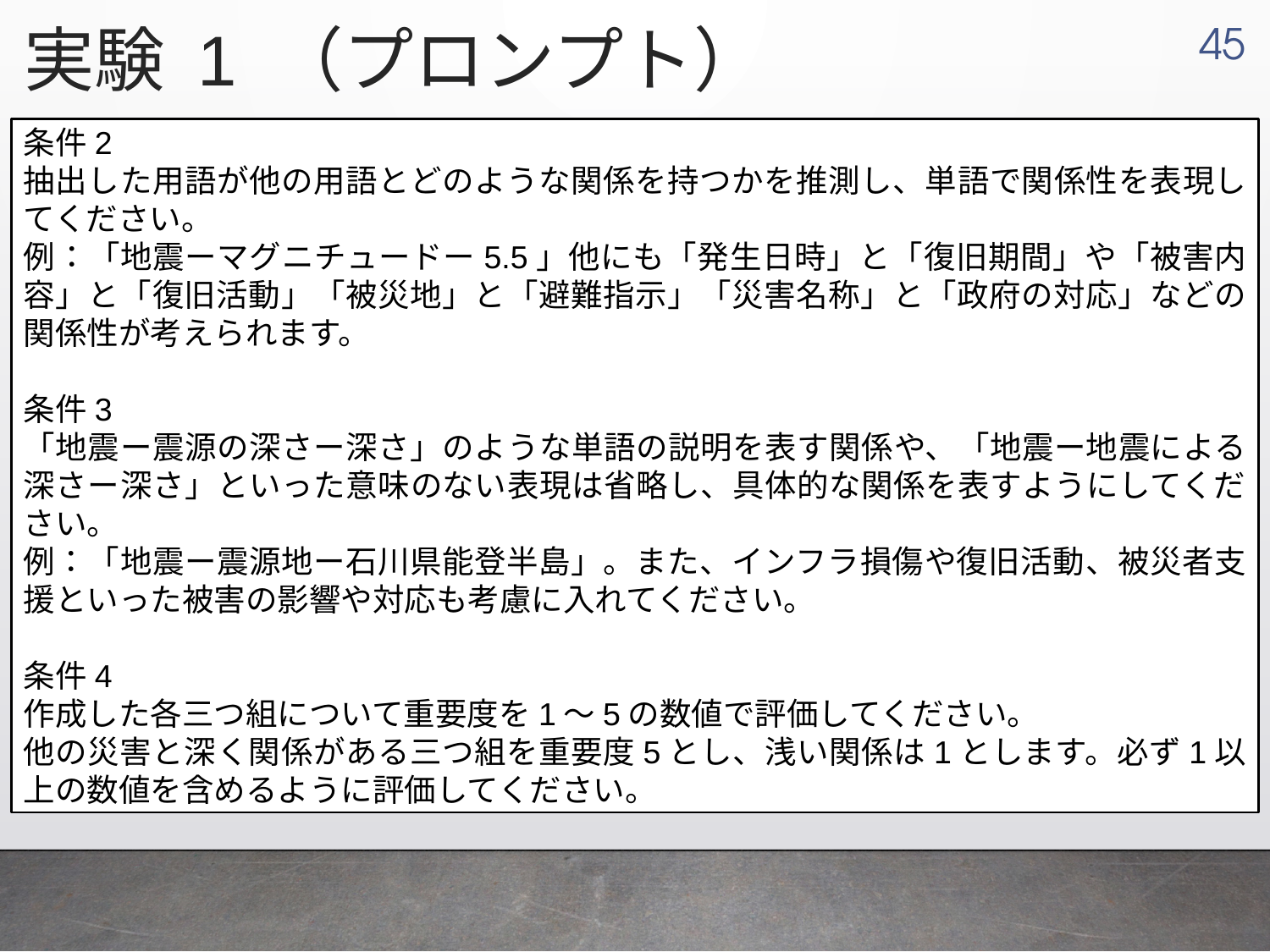

実験 1 （プロンプト）
45
条件2
抽出した用語が他の用語とどのような関係を持つかを推測し、単語で関係性を表現してください。
例：「地震ーマグニチュードー5.5」他にも「発生日時」と「復旧期間」や「被害内容」と「復旧活動」「被災地」と「避難指示」「災害名称」と「政府の対応」などの関係性が考えられます。

条件3
「地震ー震源の深さー深さ」のような単語の説明を表す関係や、「地震ー地震による深さー深さ」といった意味のない表現は省略し、具体的な関係を表すようにしてください。
例：「地震ー震源地ー石川県能登半島」。また、インフラ損傷や復旧活動、被災者支援といった被害の影響や対応も考慮に入れてください。

条件4
作成した各三つ組について重要度を1～5の数値で評価してください。
他の災害と深く関係がある三つ組を重要度5とし、浅い関係は1とします。必ず1以上の数値を含めるように評価してください。